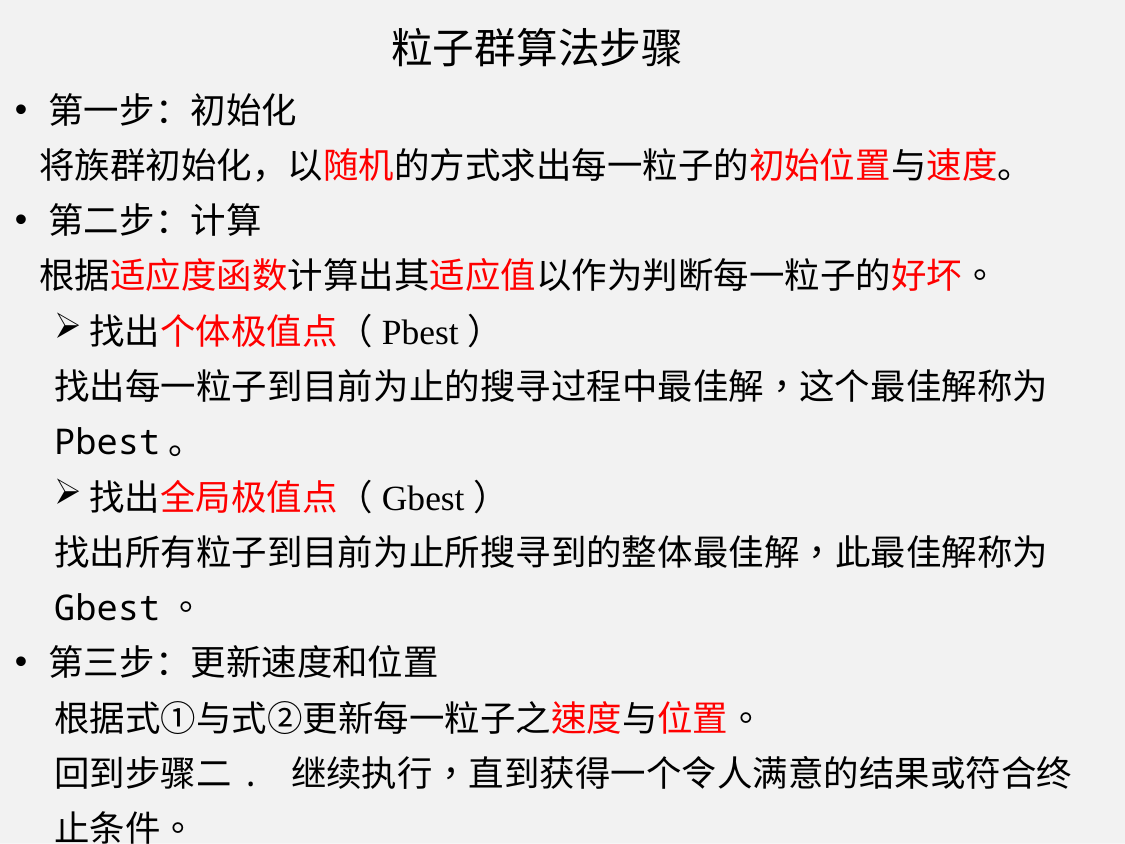

粒子群算法步骤
第一步：初始化
  将族群初始化，以随机的方式求出每一粒子的初始位置与速度。
第二步：计算
  根据适应度函数计算出其适应值以作为判断每一粒子的好坏。
找出个体极值点（Pbest）
找出每一粒子到目前为止的搜寻过程中最佳解，这个最佳解称为Pbest。
找出全局极值点（Gbest）
找出所有粒子到目前为止所搜寻到的整体最佳解，此最佳解称为Gbest。
第三步：更新速度和位置
根据式①与式②更新每一粒子之速度与位置。
回到步骤二. 继续执行，直到获得一个令人满意的结果或符合终止条件。